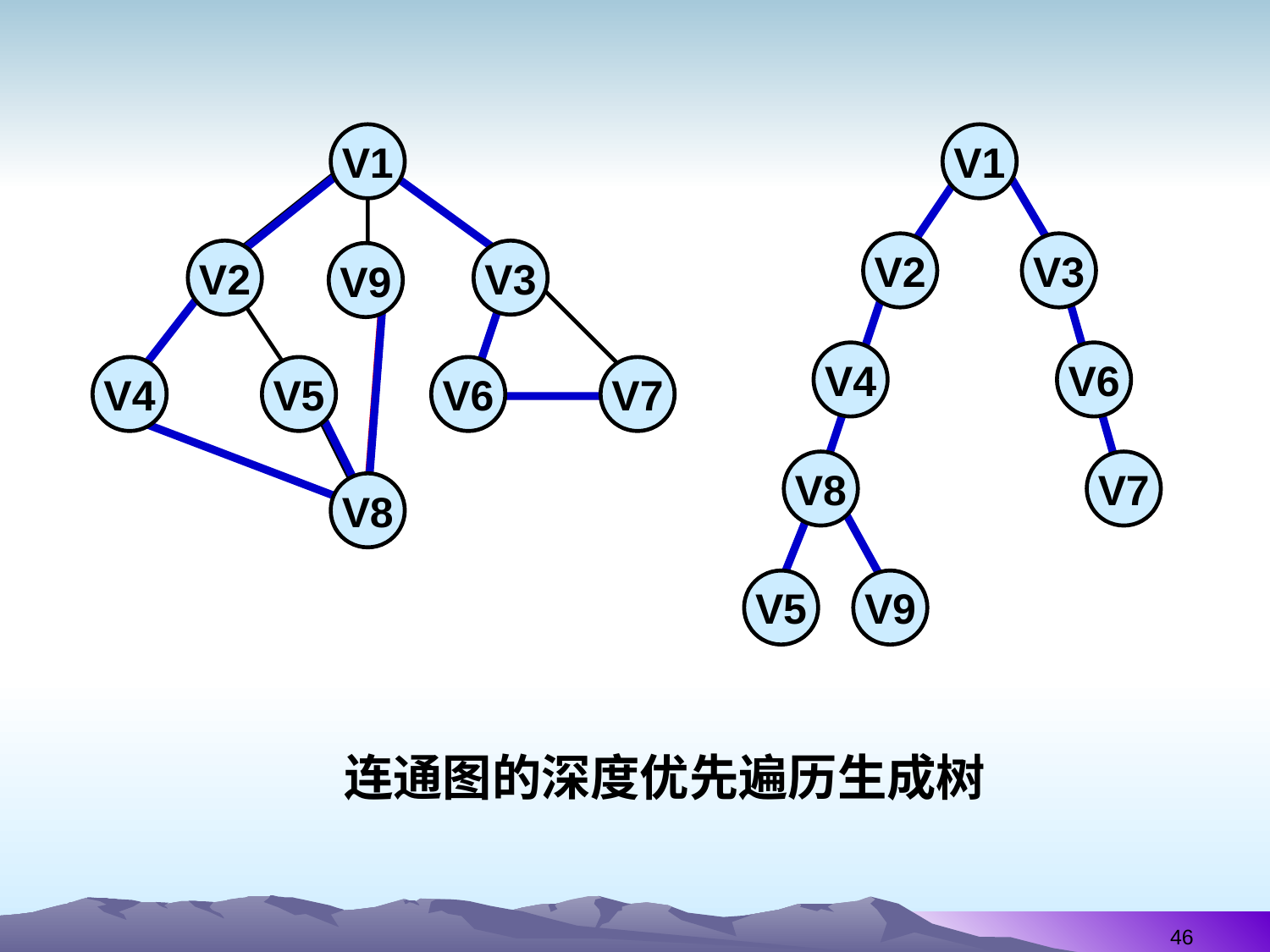

V1
V1

V2

V4
V8

V5

V3

V6
V7

V2
V3
V9

V4
V5
V6
V7

V8

V9
连通图的深度优先遍历生成树
46